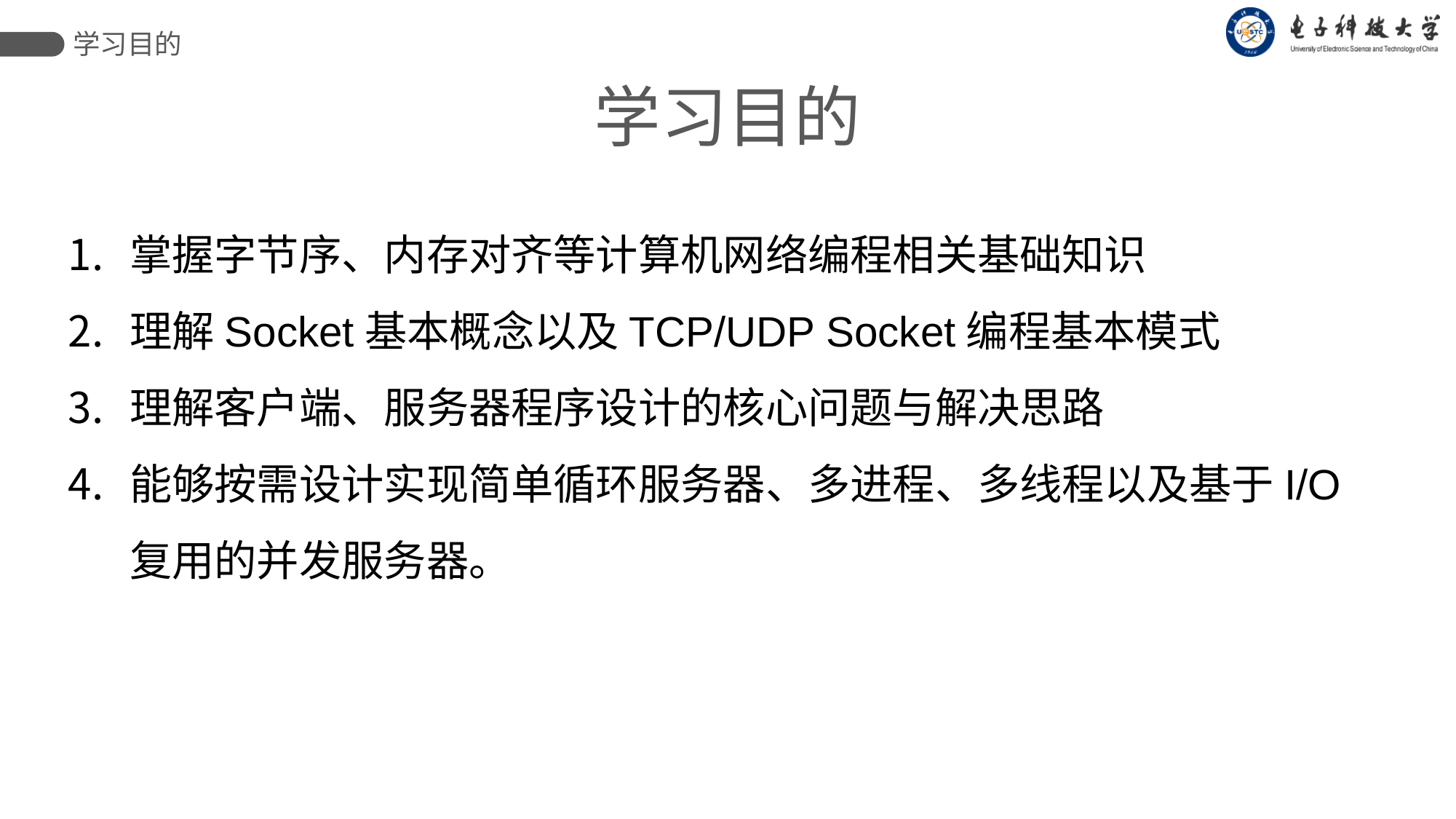

学习目的

学习目的
掌握字节序、内存对齐等计算机网络编程相关基础知识
理解Socket基本概念以及TCP/UDP Socket编程基本模式
理解客户端、服务器程序设计的核心问题与解决思路
能够按需设计实现简单循环服务器、多进程、多线程以及基于I/O复用的并发服务器。